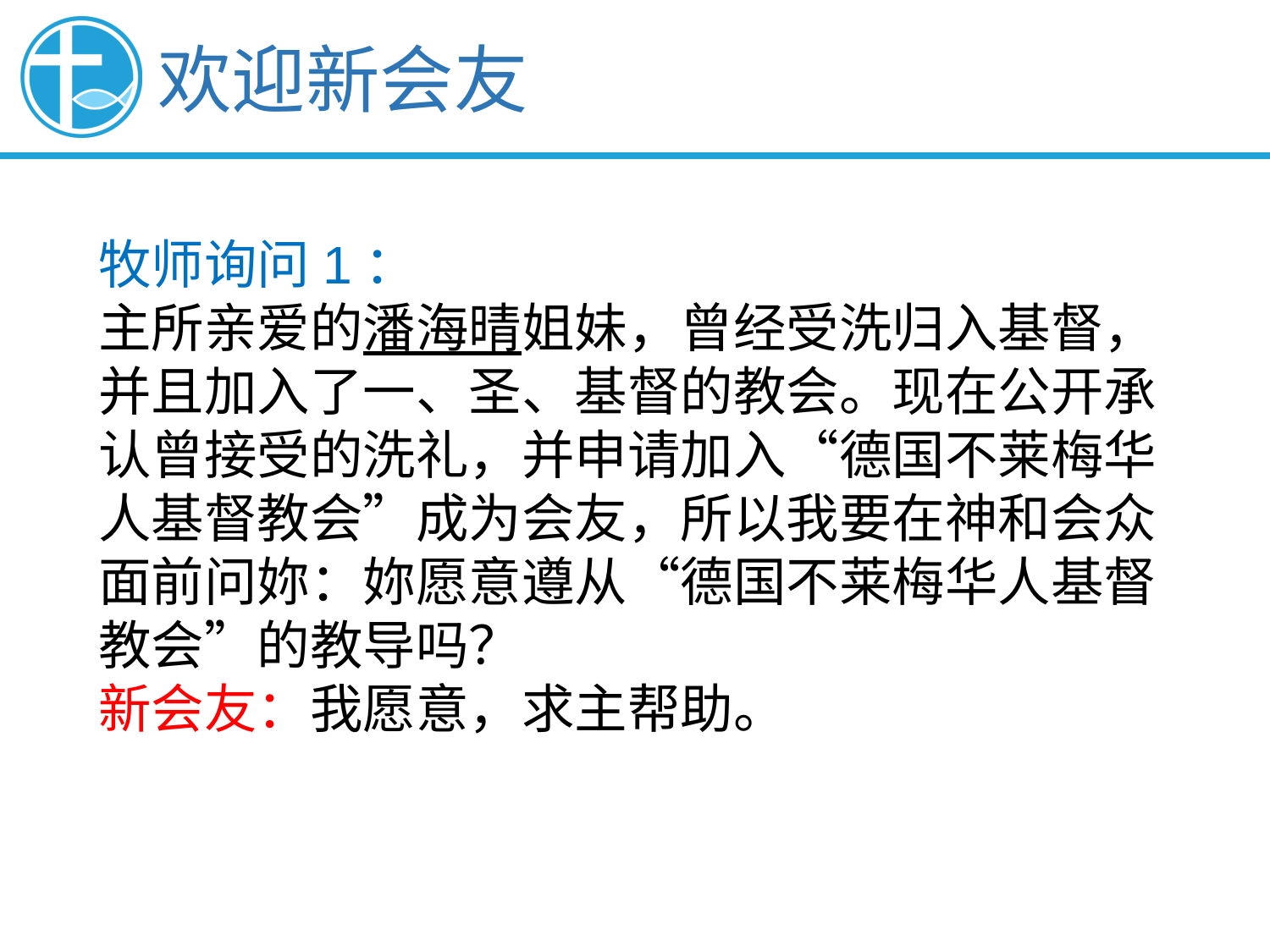

欢迎新会友
牧师询问1：
主所亲爱的潘海晴姐妹，曾经受洗归入基督，并且加入了⼀、圣、基督的教会。现在公开承认曾接受的洗礼，并申请加入“德国不莱梅华人基督教会”成为会友，所以我要在神和会众面前问妳：妳愿意遵从“德国不莱梅华人基督教会”的教导吗？
新会友：我愿意，求主帮助。